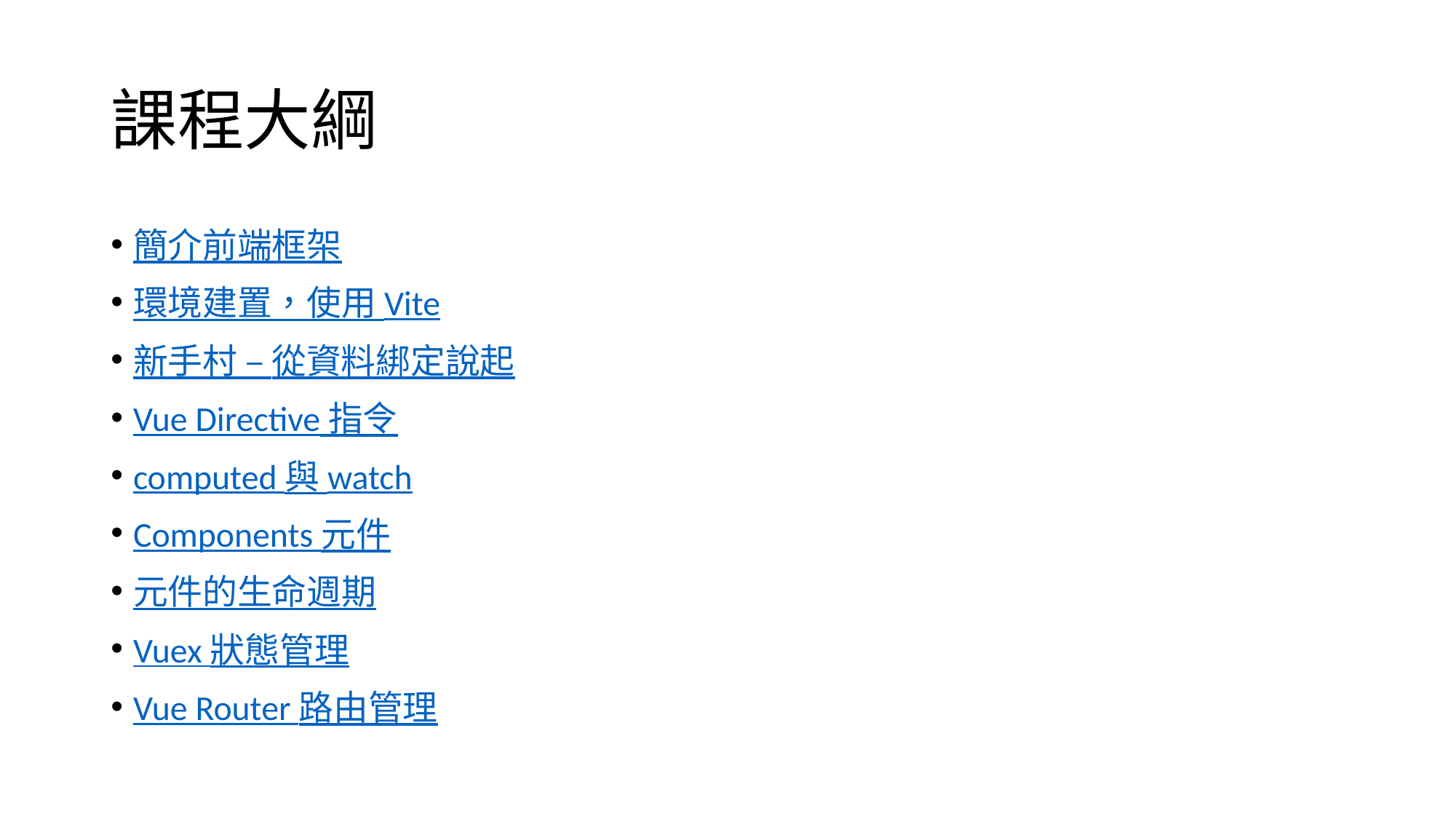

# 課程大綱
簡介前端框架
環境建置，使用 Vite
新手村 – 從資料綁定說起
Vue Directive 指令
computed 與 watch
Components 元件
元件的生命週期
Vuex 狀態管理
Vue Router 路由管理